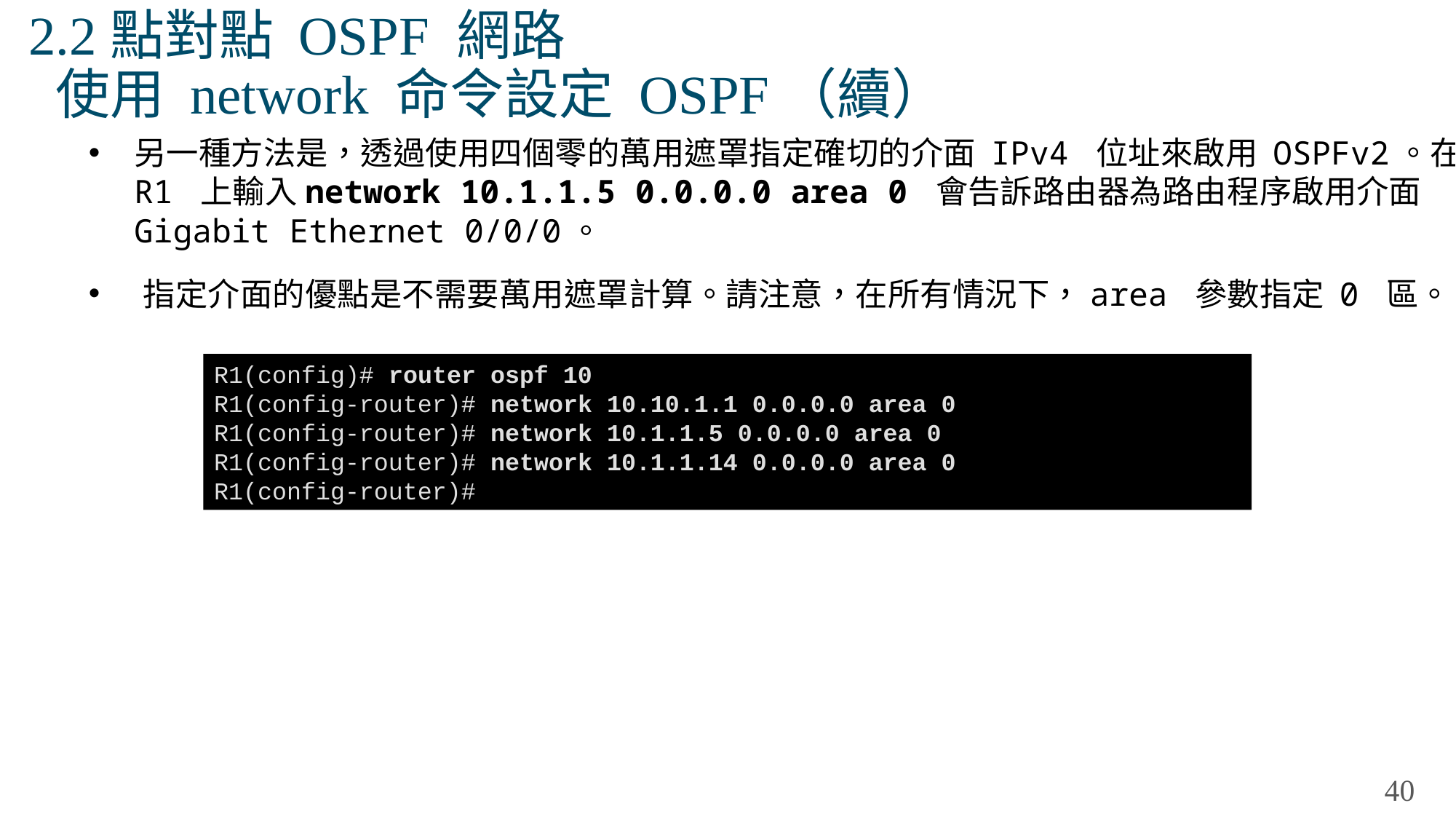

# 2.2點對點 OSPF 網路 使用 network 命令設定 OSPF（續）
另一種方法是，透過使用四個零的萬用遮罩指定確切的介面 IPv4 位址來啟用 OSPFv2。在 R1 上輸入network 10.1.1.5 0.0.0.0 area 0 會告訴路由器為路由程序啟用介面 Gigabit Ethernet 0/0/0。
指定介面的優點是不需要萬用遮罩計算。請注意，在所有情況下，area 參數指定 0 區。
R1(config)# router ospf 10
R1(config-router)# network 10.10.1.1 0.0.0.0 area 0
R1(config-router)# network 10.1.1.5 0.0.0.0 area 0
R1(config-router)# network 10.1.1.14 0.0.0.0 area 0
R1(config-router)#
40